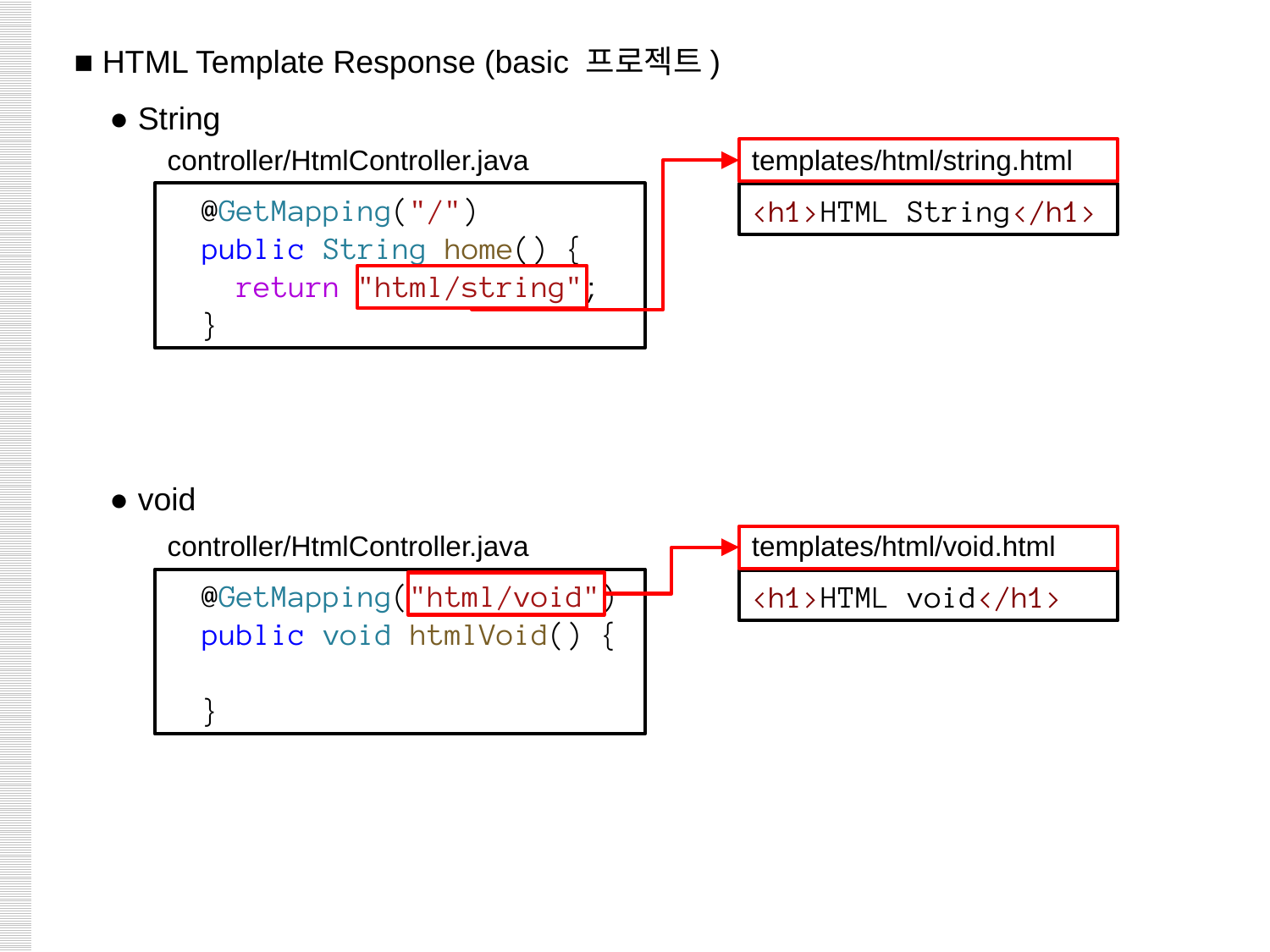

■ HTML Template Response (basic 프로젝트)
    ● String

    ● void
controller/HtmlController.java
templates/html/string.html

  @GetMapping("/")
  public String home() {
    return "html/string";
  }
<h1>HTML String</h1>

controller/HtmlController.java
templates/html/void.html

  @GetMapping("html/void")
  public void htmlVoid() {

  }
<h1>HTML void</h1>